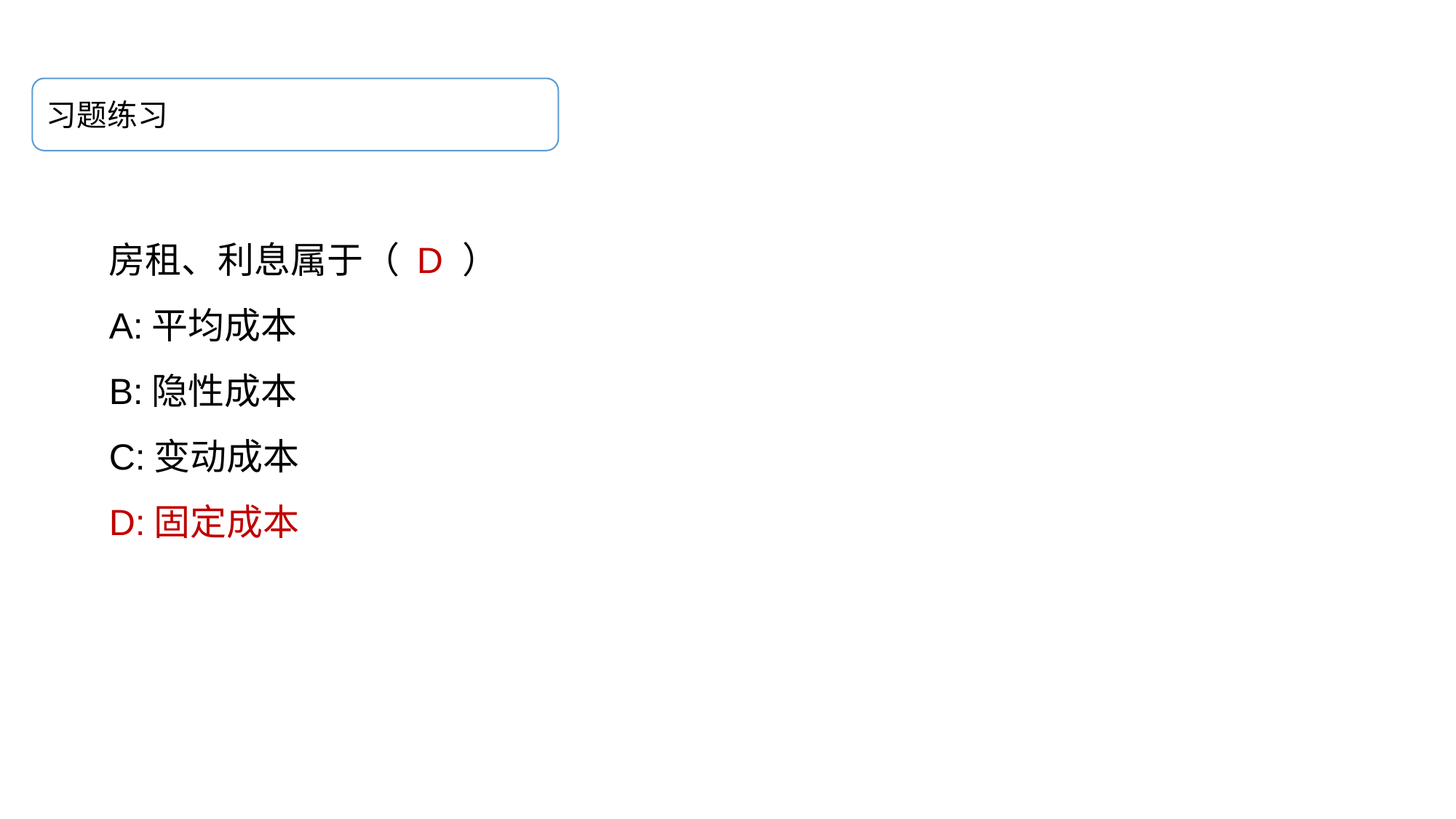

习题练习
房租、利息属于（ D ）
A:平均成本
B:隐性成本
C:变动成本
D:固定成本